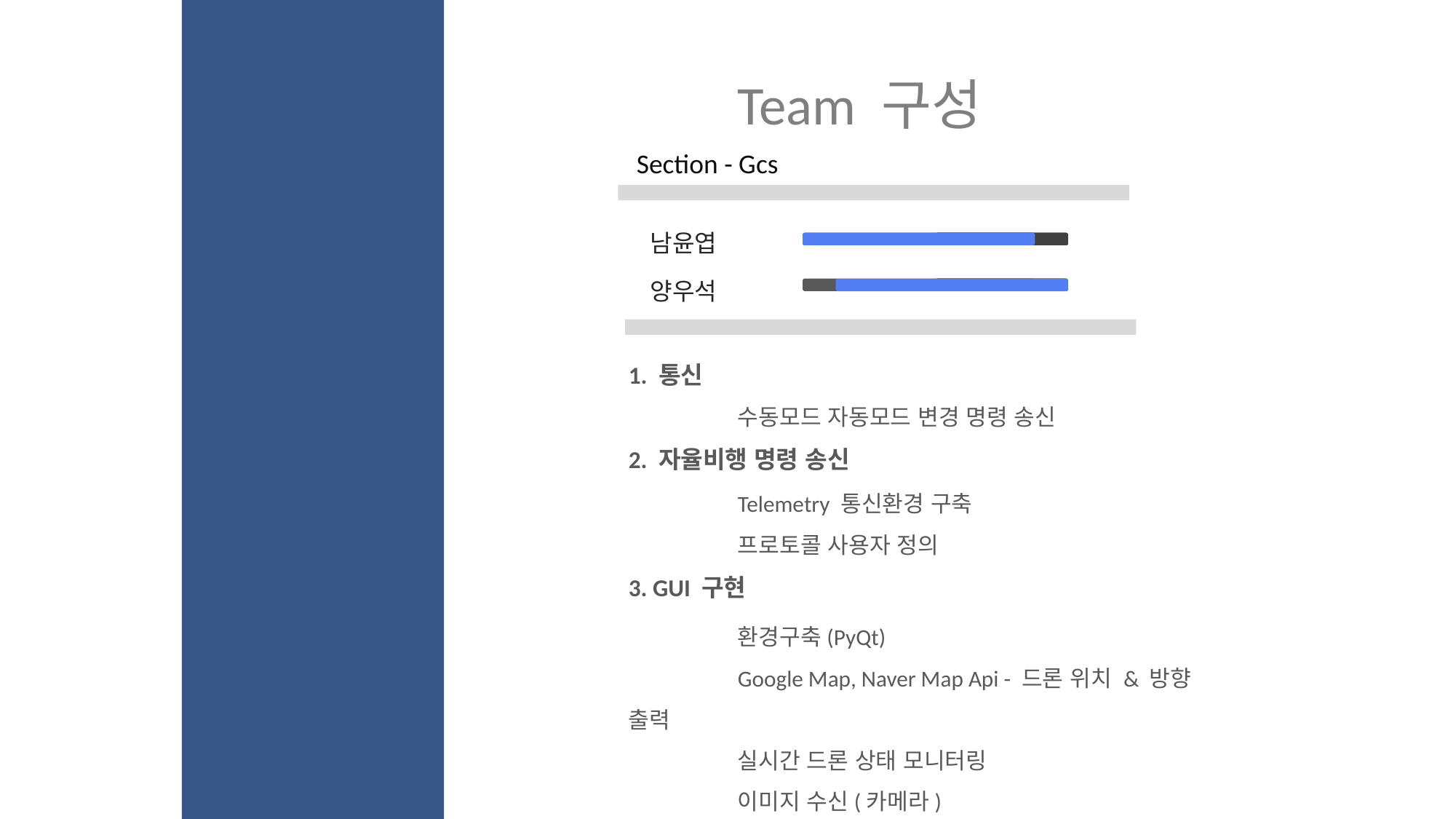

Team 구성
Section - Gcs

남윤엽

양우석

1. 통신
 	수동모드 자동모드 변경 명령 송신
2. 자율비행 명령 송신
	Telemetry 통신환경 구축
	프로토콜 사용자 정의
3. GUI 구현
	환경구축(PyQt)
	Google Map, Naver Map Api - 드론 위치 & 방향 출력
	실시간 드론 상태 모니터링
	이미지 수신(카메라)